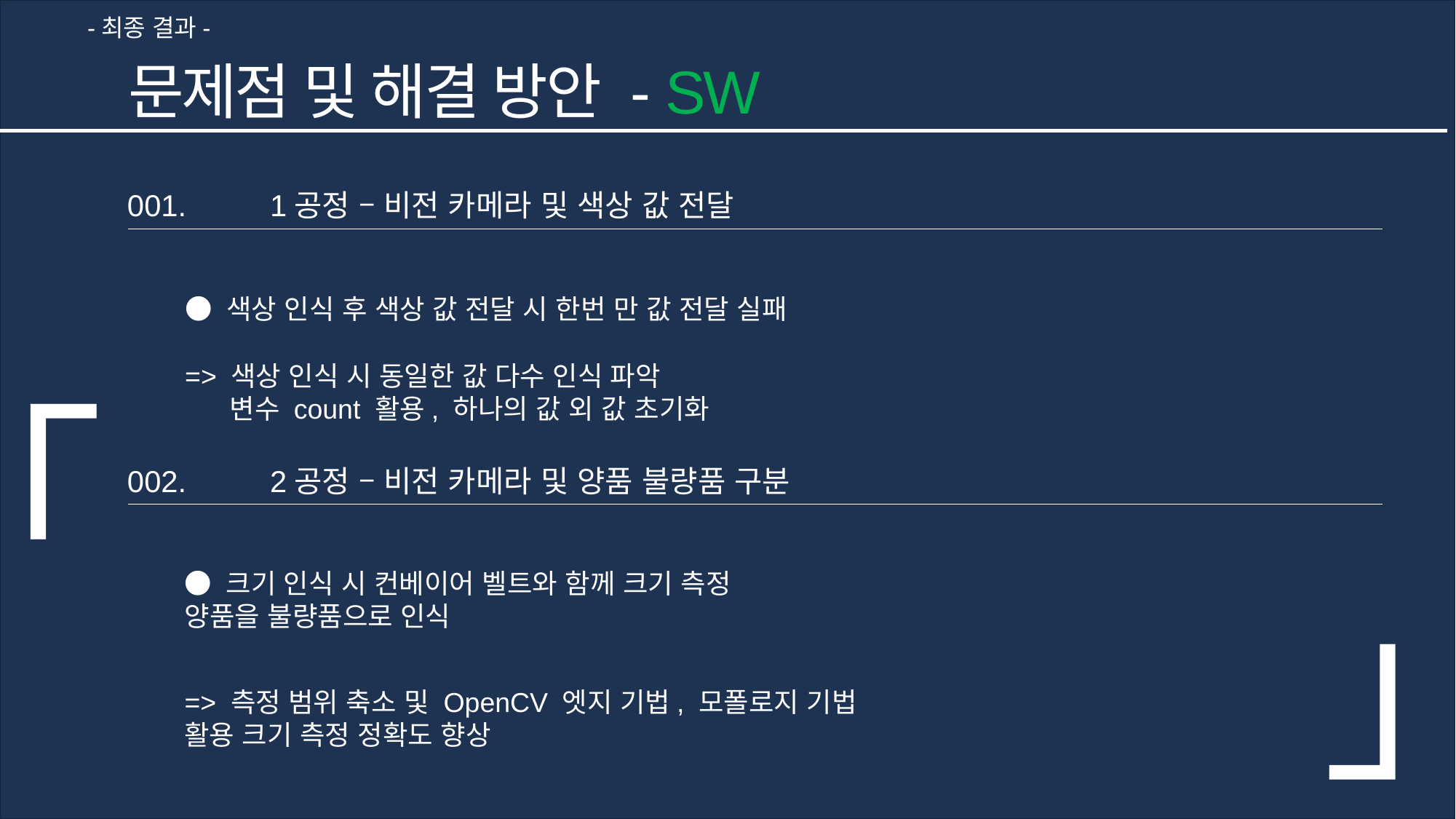

-최종 결과-
문제점 및 해결 방안 - SW
 「
001.          1공정 – 비전 카메라 및 색상 값 전달
● 색상 인식 후 색상 값 전달 시 한번 만 값 전달 실패
=> 색상 인식 시 동일한 값 다수 인식 파악
     변수 count 활용, 하나의 값 외 값 초기화
002.          2공정 – 비전 카메라 및 양품 불량품 구분
」
● 크기 인식 시 컨베이어 벨트와 함께 크기 측정
양품을 불량품으로 인식
=> 측정 범위 축소 및 OpenCV 엣지 기법, 모폴로지 기법 활용 크기 측정 정확도 향상